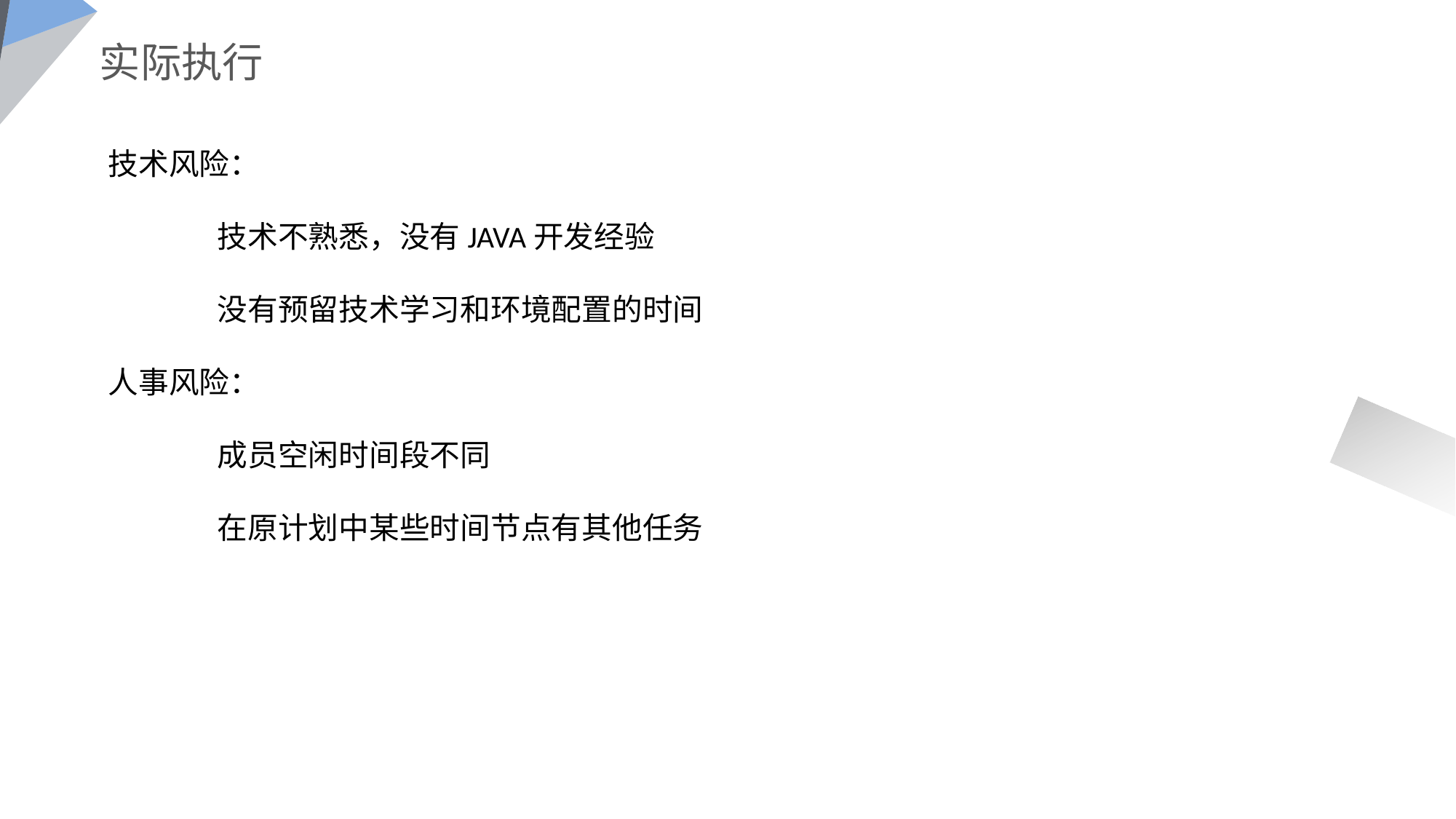

实际执行
技术风险：

	技术不熟悉，没有JAVA开发经验

	没有预留技术学习和环境配置的时间

人事风险：

	成员空闲时间段不同

	在原计划中某些时间节点有其他任务